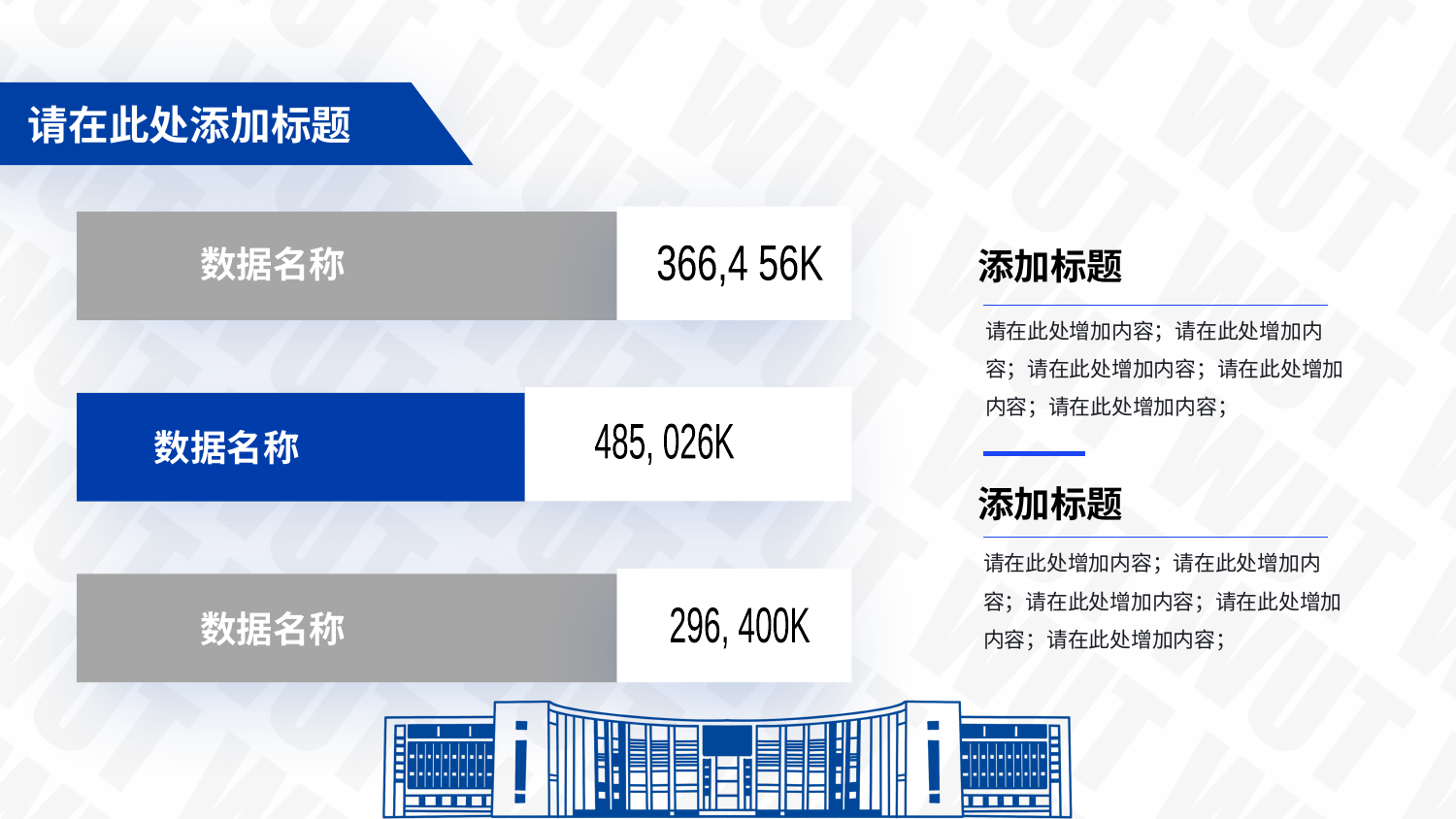

请在此处添加标题

数据名称
添加标题
366,4 56K
请在此处增加内容；请在此处增加内容；请在此处增加内容；请在此处增加内容；请在此处增加内容；

数据名称
485, 026K
添加标题
请在此处增加内容；请在此处增加内容；请在此处增加内容；请在此处增加内容；请在此处增加内容；

数据名称
296, 400K